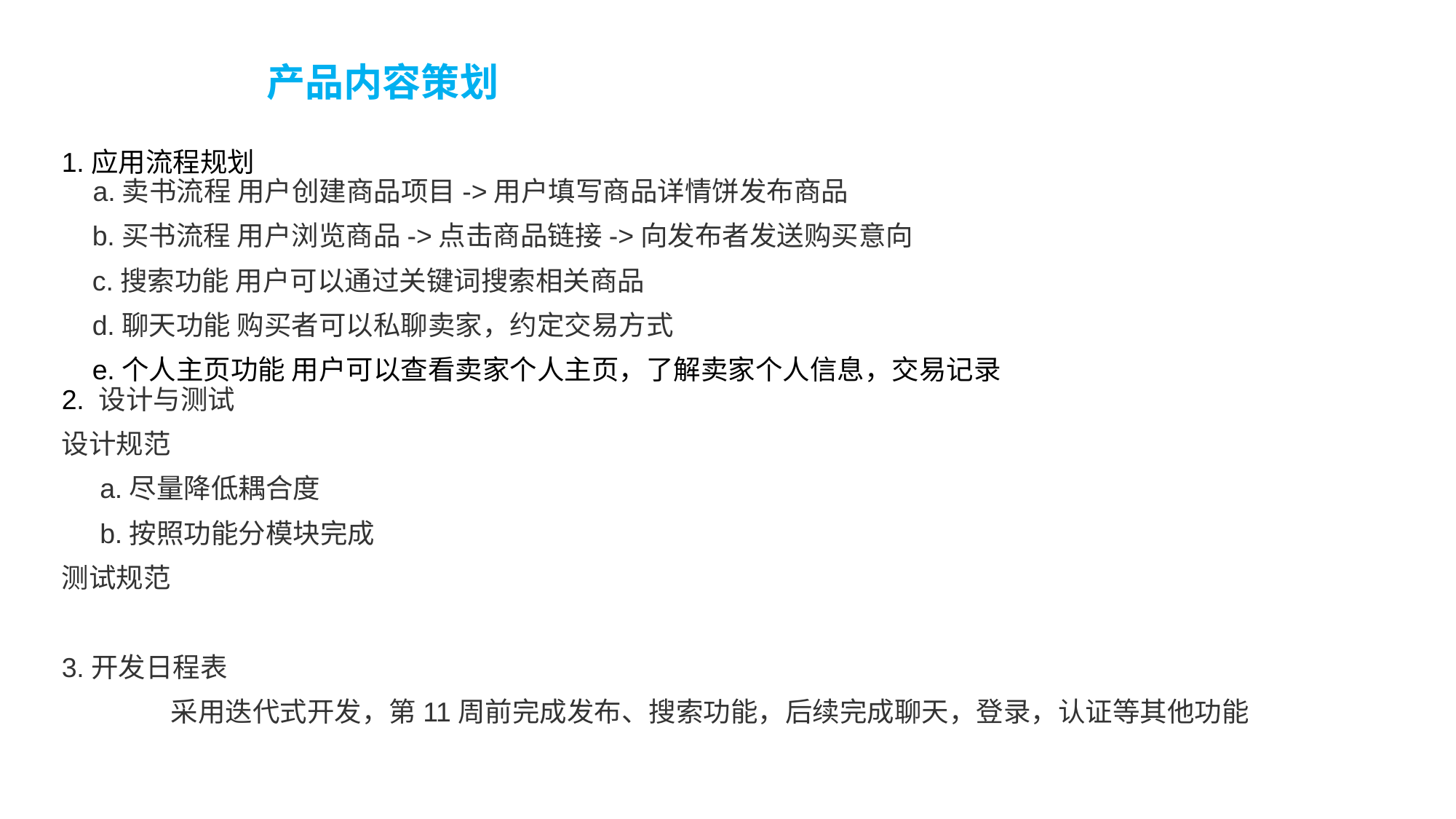

# 产品内容策划
1.应用流程规划
    a.卖书流程 用户创建商品项目->用户填写商品详情饼发布商品
    b.买书流程 用户浏览商品->点击商品链接->向发布者发送购买意向
    c.搜索功能 用户可以通过关键词搜索相关商品
    d.聊天功能 购买者可以私聊卖家，约定交易方式
    e.个人主页功能 用户可以查看卖家个人主页，了解卖家个人信息，交易记录
2. 设计与测试
设计规范
     a.尽量降低耦合度
     b.按照功能分模块完成
测试规范

3.开发日程表
	采用迭代式开发，第11周前完成发布、搜索功能，后续完成聊天，登录，认证等其他功能